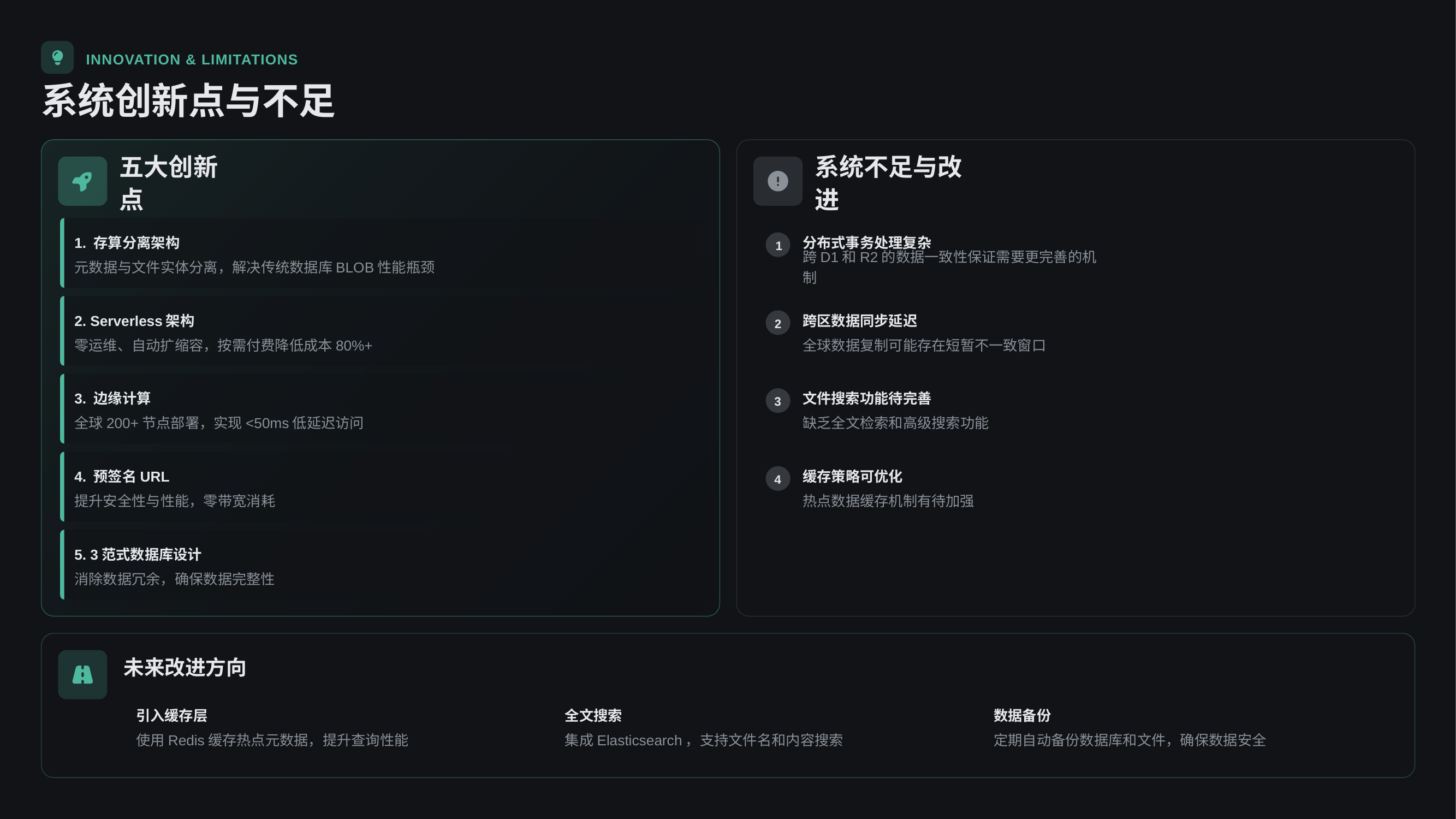

INNOVATION & LIMITATIONS

系统创新点与不足

五大创新点
系统不足与改进

1. 存算分离架构
分布式事务处理复杂

1
元数据与文件实体分离，解决传统数据库BLOB性能瓶颈
跨D1和R2的数据一致性保证需要更完善的机制

2. Serverless架构
跨区数据同步延迟

2
零运维、自动扩缩容，按需付费降低成本80%+
全球数据复制可能存在短暂不一致窗口

3. 边缘计算
文件搜索功能待完善

3
全球200+节点部署，实现<50ms低延迟访问
缺乏全文检索和高级搜索功能

4. 预签名URL
缓存策略可优化

4
提升安全性与性能，零带宽消耗
热点数据缓存机制有待加强

5. 3范式数据库设计
消除数据冗余，确保数据完整性

未来改进方向

引入缓存层
全文搜索
数据备份
使用Redis缓存热点元数据，提升查询性能
集成Elasticsearch，支持文件名和内容搜索
定期自动备份数据库和文件，确保数据安全